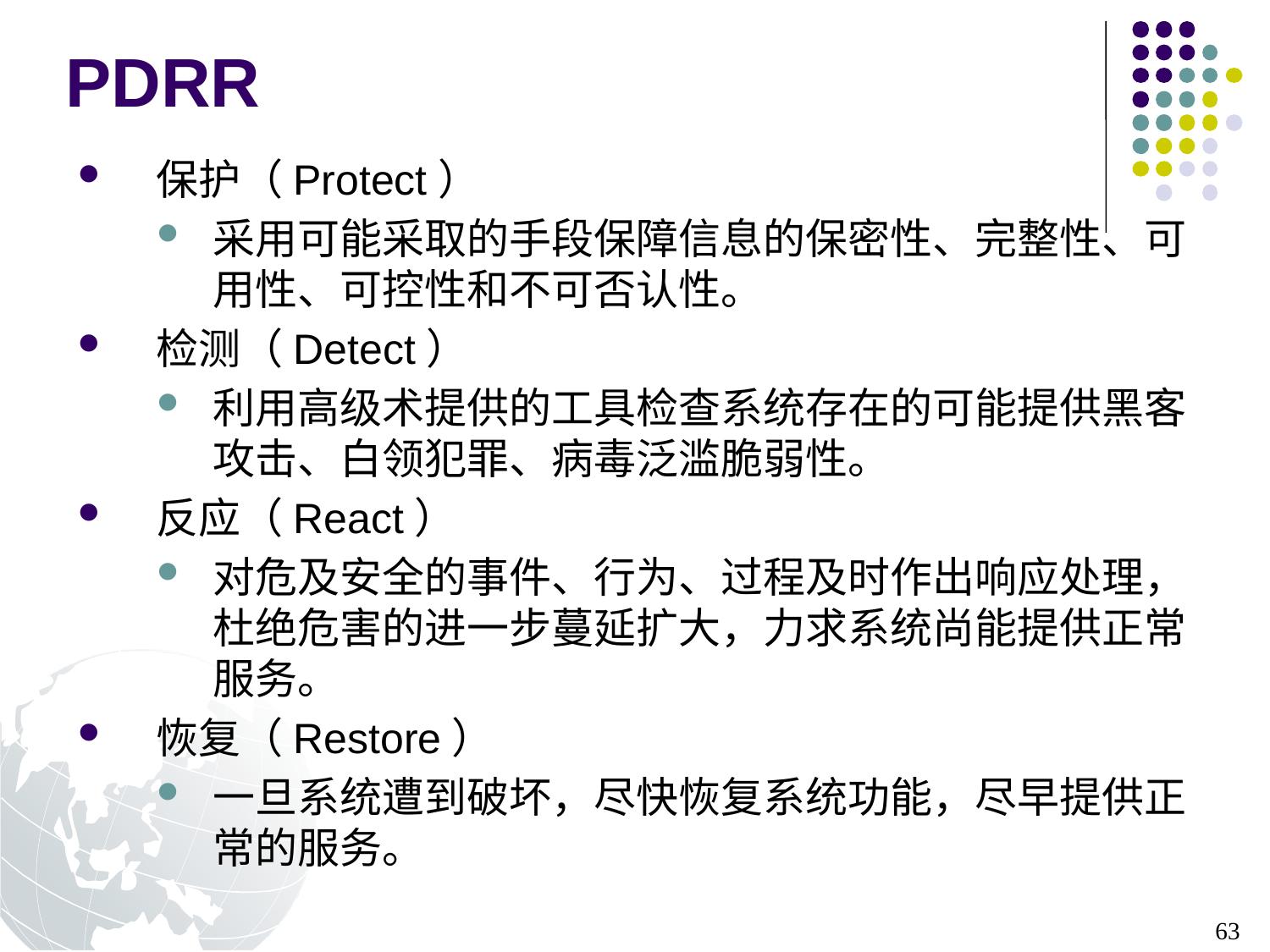

PDRR
保护（Protect）
采用可能采取的手段保障信息的保密性、完整性、可用性、可控性和不可否认性。
检测（Detect）
利用高级术提供的工具检查系统存在的可能提供黑客攻击、白领犯罪、病毒泛滥脆弱性。
反应（React）
对危及安全的事件、行为、过程及时作出响应处理，杜绝危害的进一步蔓延扩大，力求系统尚能提供正常服务。
恢复（Restore）
一旦系统遭到破坏，尽快恢复系统功能，尽早提供正常的服务。